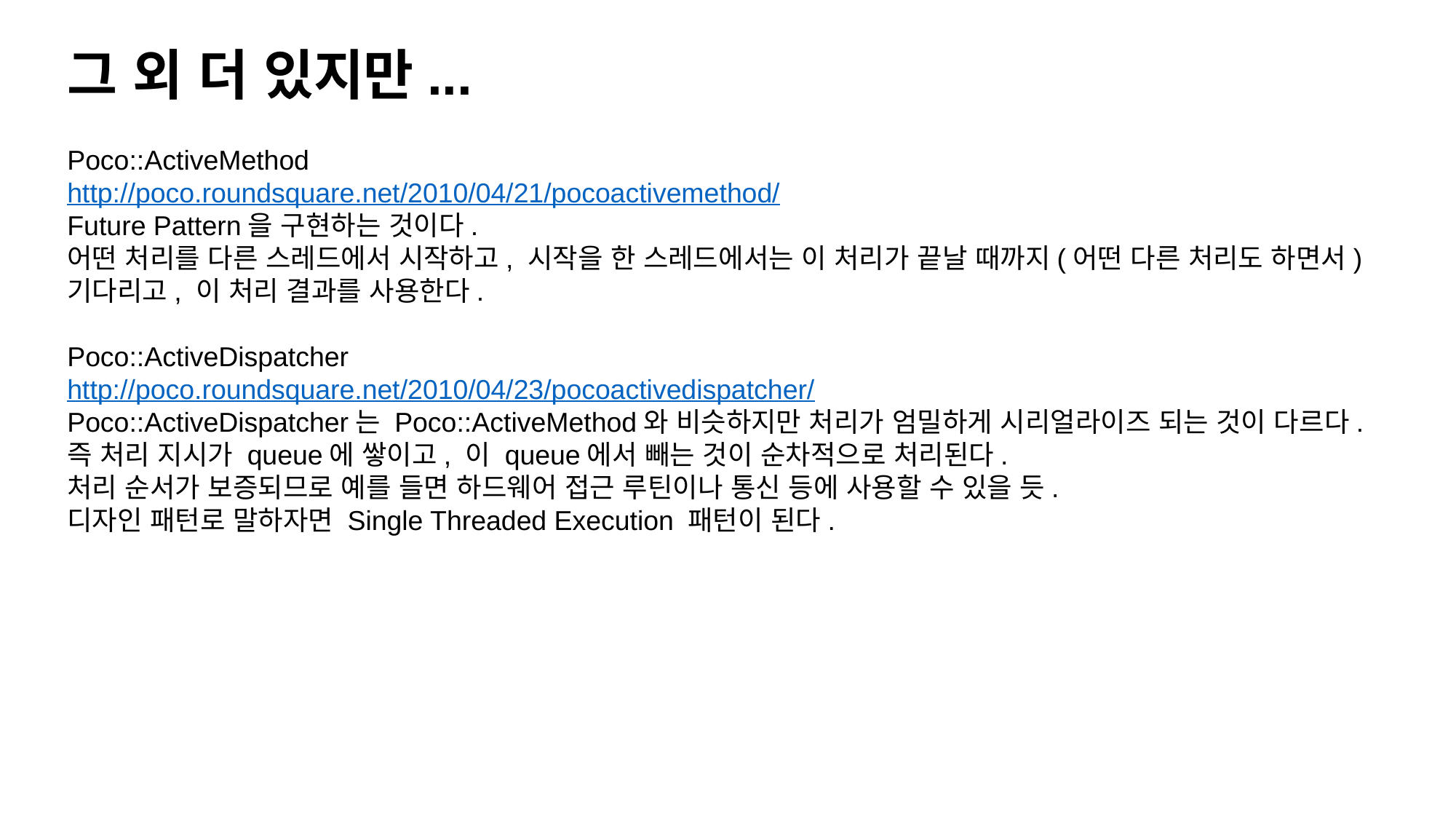

그 외 더 있지만...
Poco::ActiveMethod
http://poco.roundsquare.net/2010/04/21/pocoactivemethod/
Future Pattern을 구현하는 것이다.
어떤 처리를 다른 스레드에서 시작하고, 시작을 한 스레드에서는 이 처리가 끝날 때까지(어떤 다른 처리도 하면서) 기다리고, 이 처리 결과를 사용한다.

Poco::ActiveDispatcher
http://poco.roundsquare.net/2010/04/23/pocoactivedispatcher/
Poco::ActiveDispatcher는 Poco::ActiveMethod와 비슷하지만 처리가 엄밀하게 시리얼라이즈 되는 것이 다르다.
즉 처리 지시가 queue에 쌓이고, 이 queue에서 빼는 것이 순차적으로 처리된다.
처리 순서가 보증되므로 예를 들면 하드웨어 접근 루틴이나 통신 등에 사용할 수 있을 듯.
디자인 패턴로 말하자면 Single Threaded Execution 패턴이 된다.